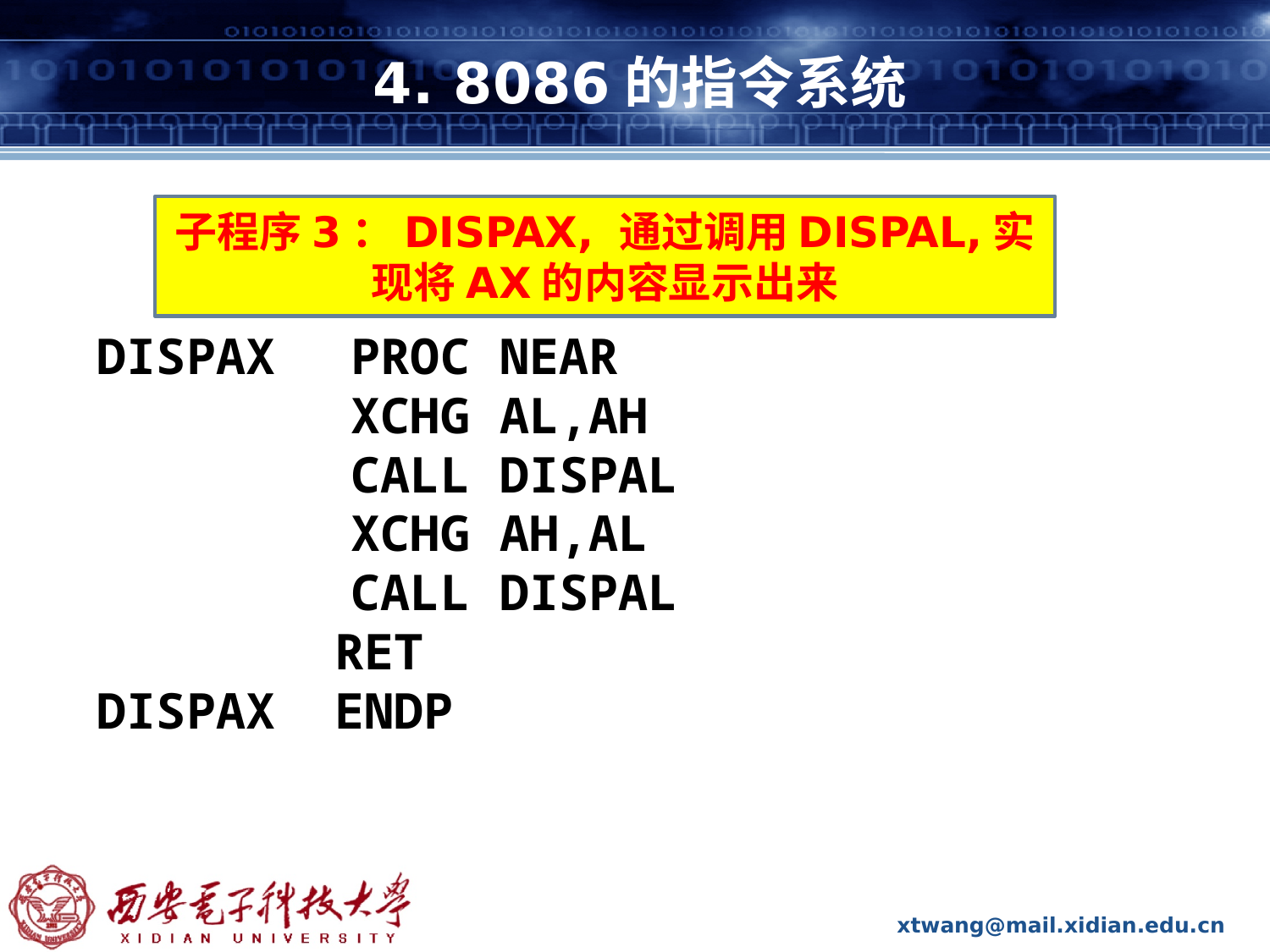

# 4. 8086的指令系统
子程序3：DISPAX, 通过调用DISPAL,实现将AX的内容显示出来
DISPAX 	PROC NEAR
		XCHG AL,AH
		CALL DISPAL
		XCHG AH,AL
		CALL DISPAL
        RET
DISPAX  ENDP